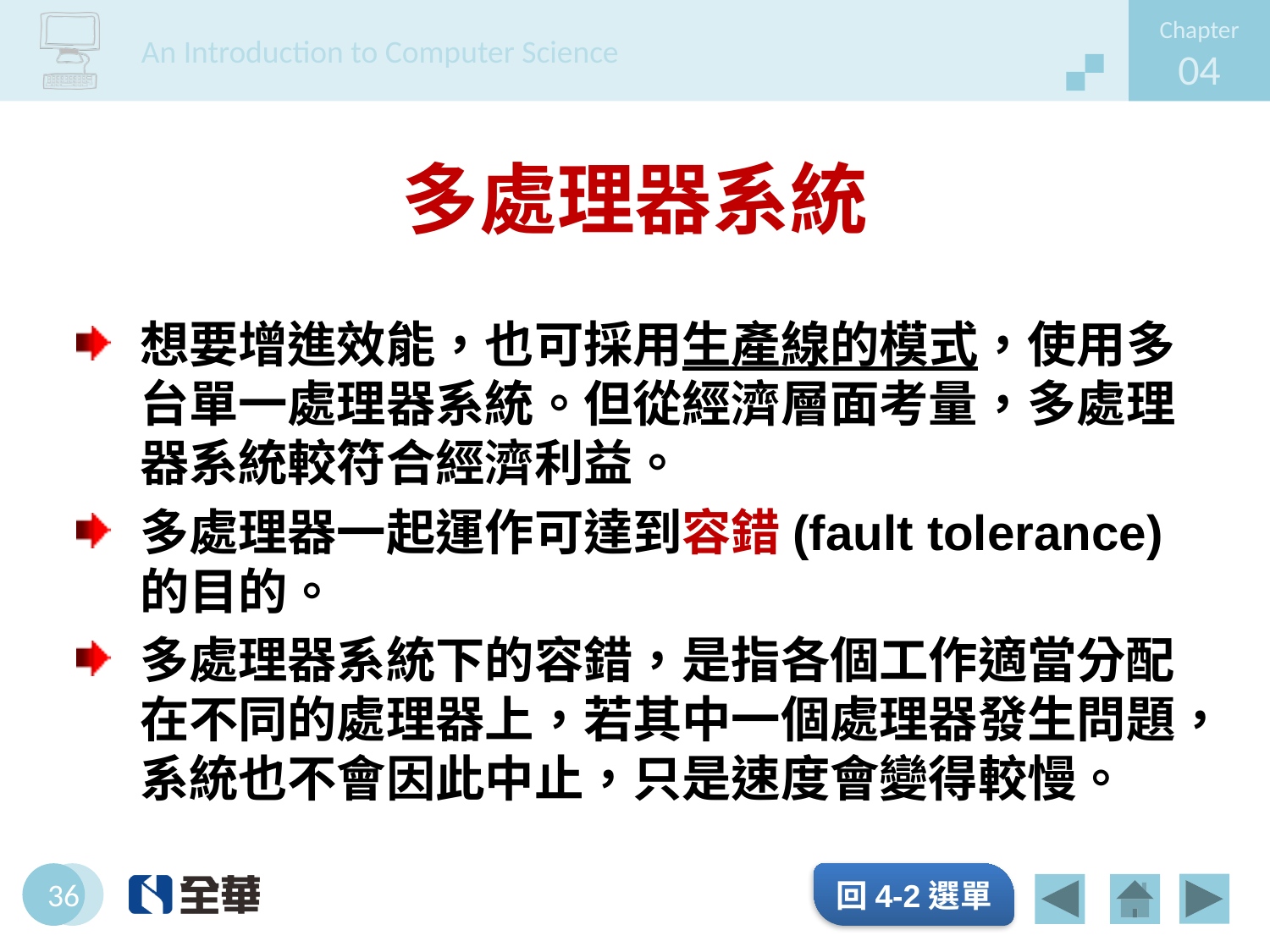

# 多處理器系統
想要增進效能，也可採用生產線的模式，使用多台單一處理器系統。但從經濟層面考量，多處理器系統較符合經濟利益。
多處理器一起運作可達到容錯(fault tolerance)的目的。
多處理器系統下的容錯，是指各個工作適當分配在不同的處理器上，若其中一個處理器發生問題，系統也不會因此中止，只是速度會變得較慢。
回4-2選單